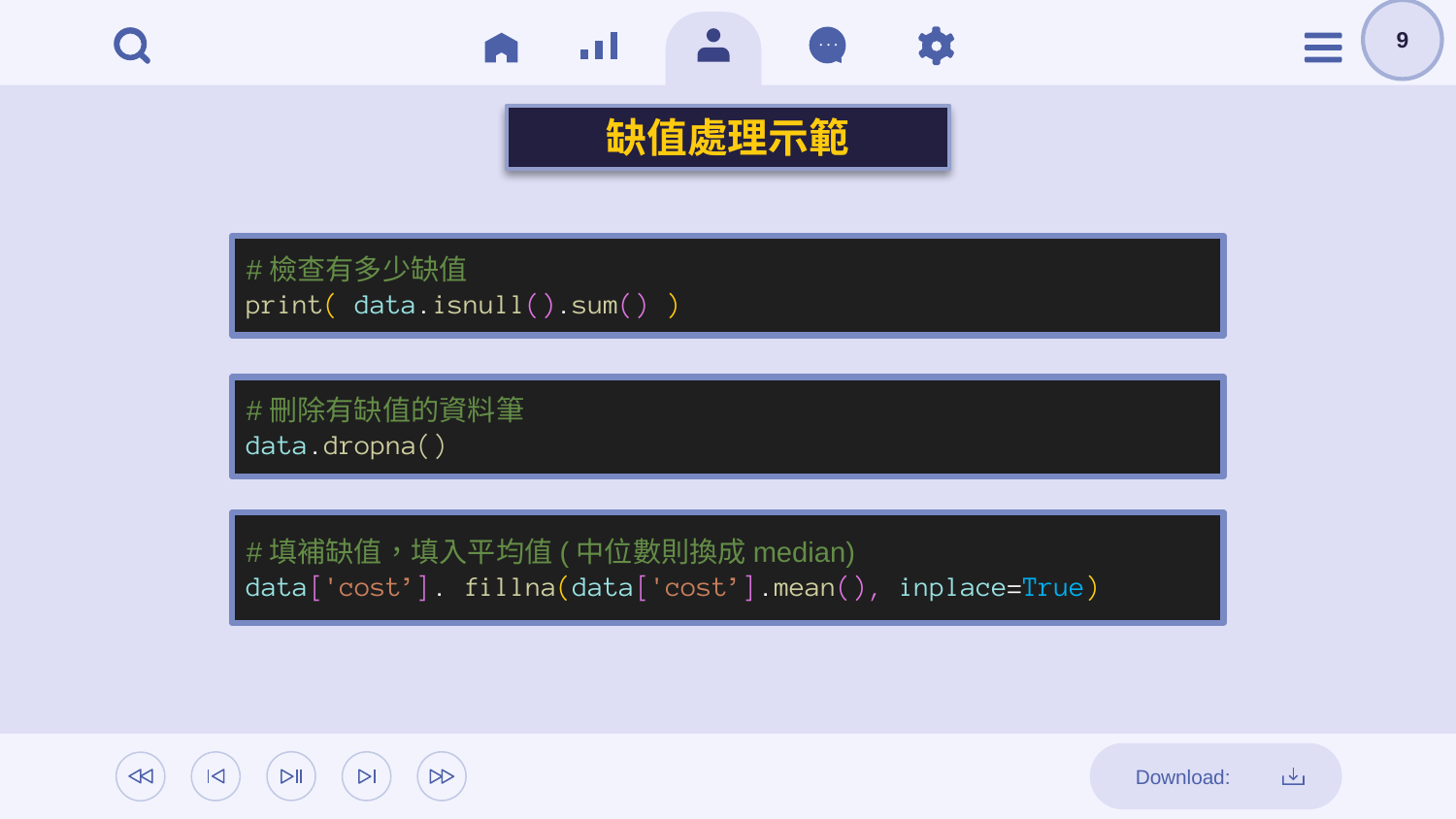

9
缺值處理示範
#檢查有多少缺值
print( data.isnull().sum() )
#刪除有缺值的資料筆
data.dropna()
#填補缺值，填入平均值(中位數則換成median)
data['cost’]. fillna(data['cost’].mean(), inplace=True)